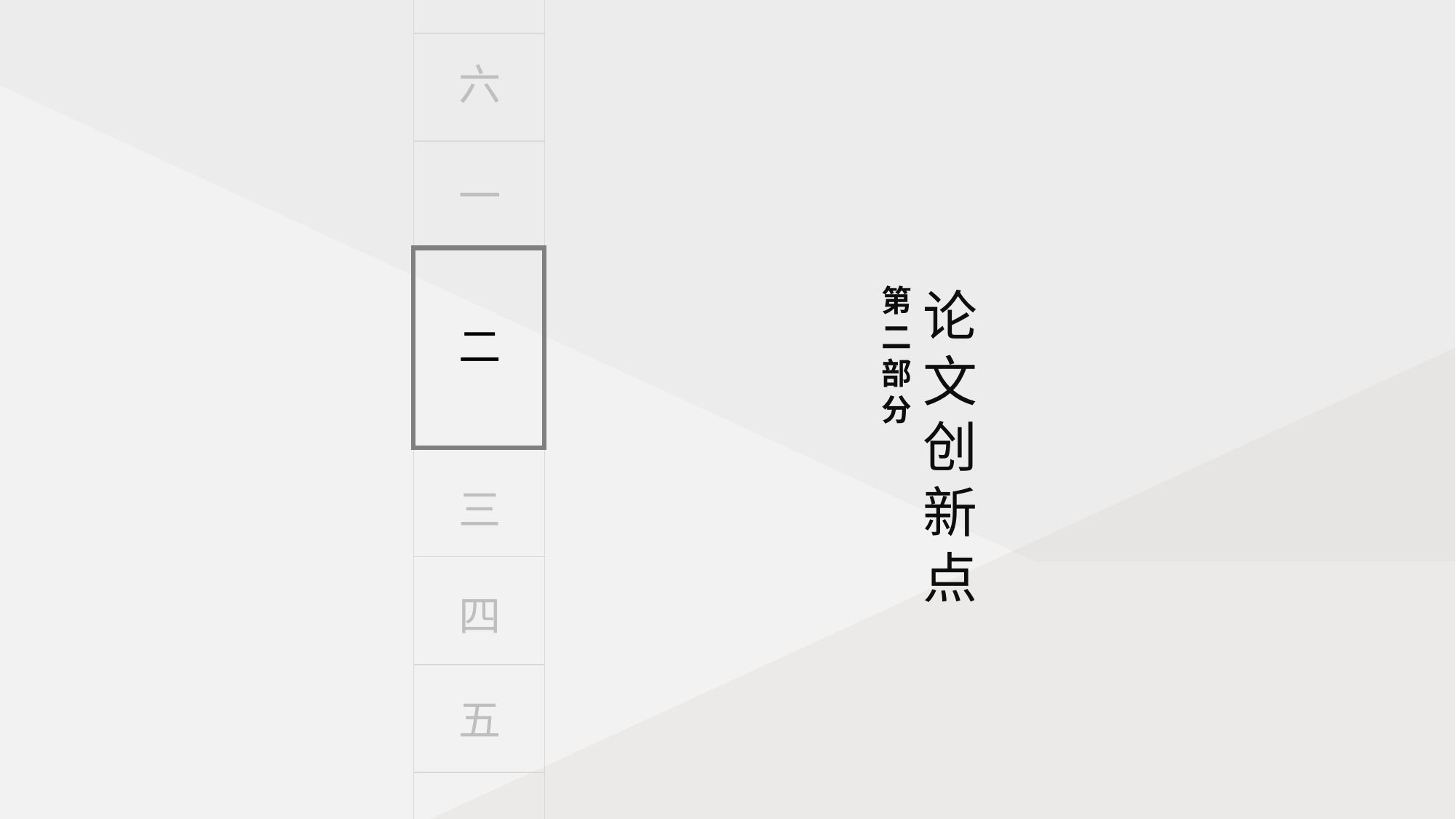

六
一
第二部分
论文创新点
二
三
四
五